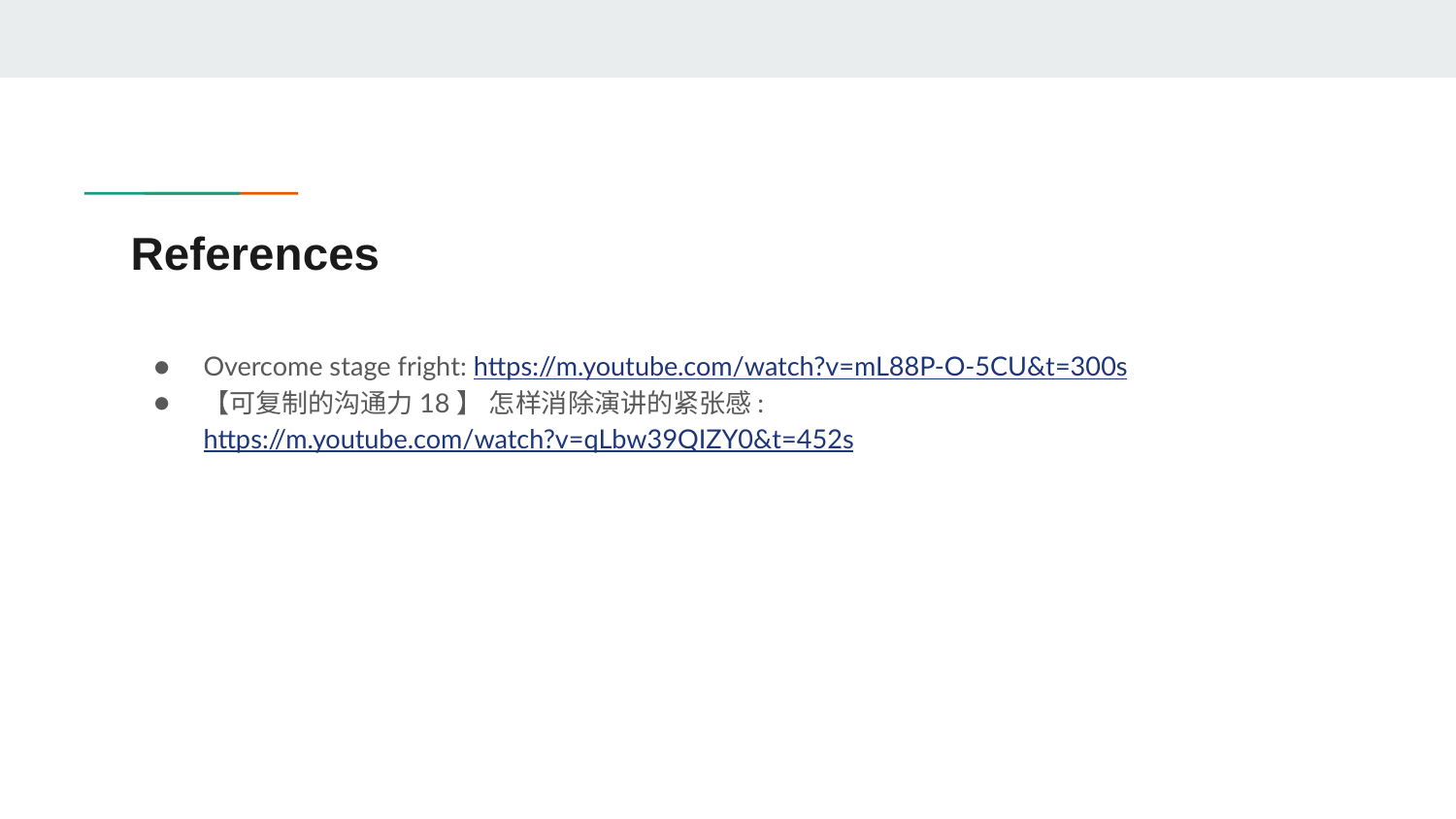

# References
Overcome stage fright: https://m.youtube.com/watch?v=mL88P-O-5CU&t=300s
【可复制的沟通力18】 怎样消除演讲的紧张感: https://m.youtube.com/watch?v=qLbw39QIZY0&t=452s